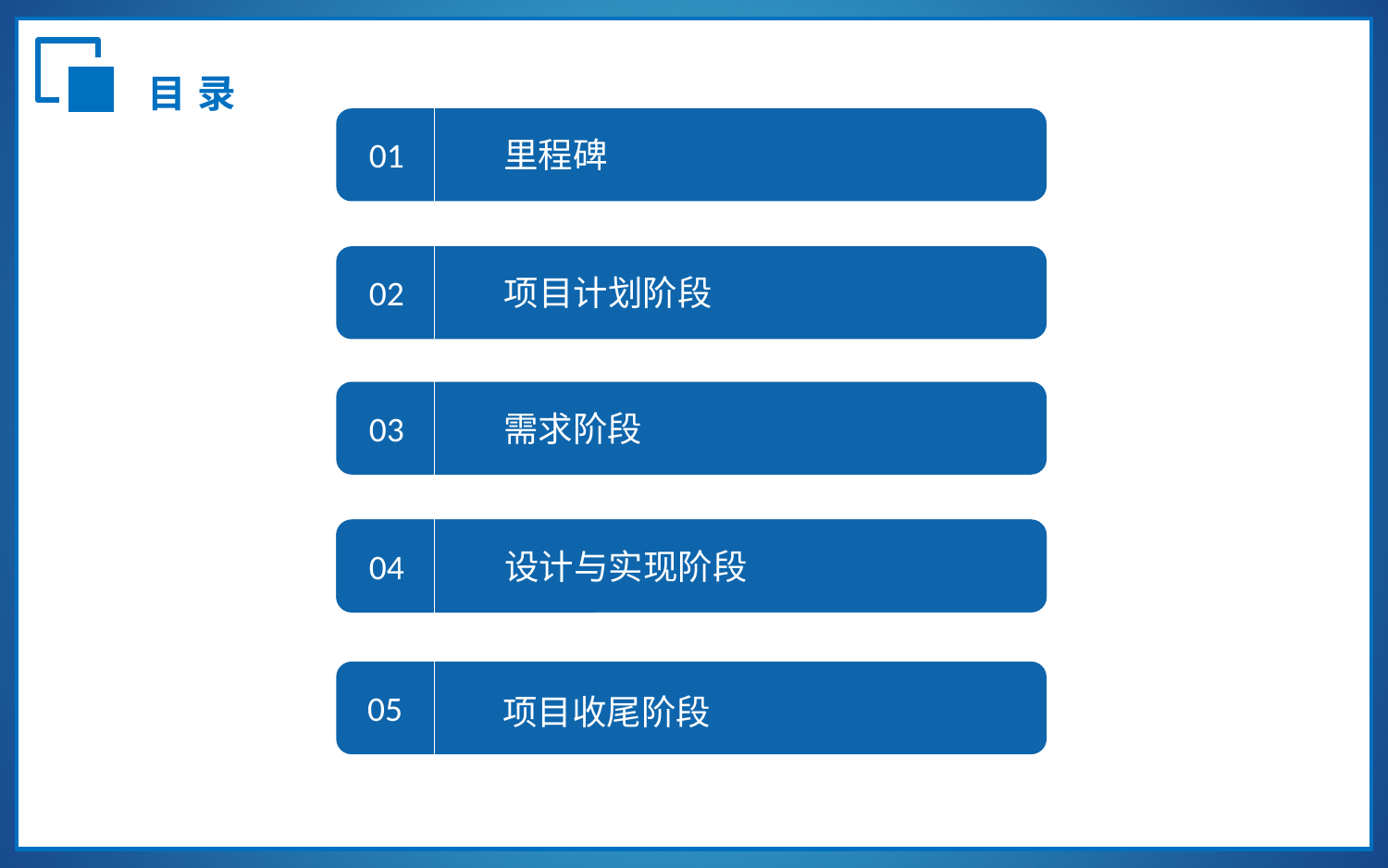

，

目录

01
里程碑

02
项目计划阶段

03
需求阶段

04
04
设计与实现阶段
设计与实现阶段

05
项目收尾阶段